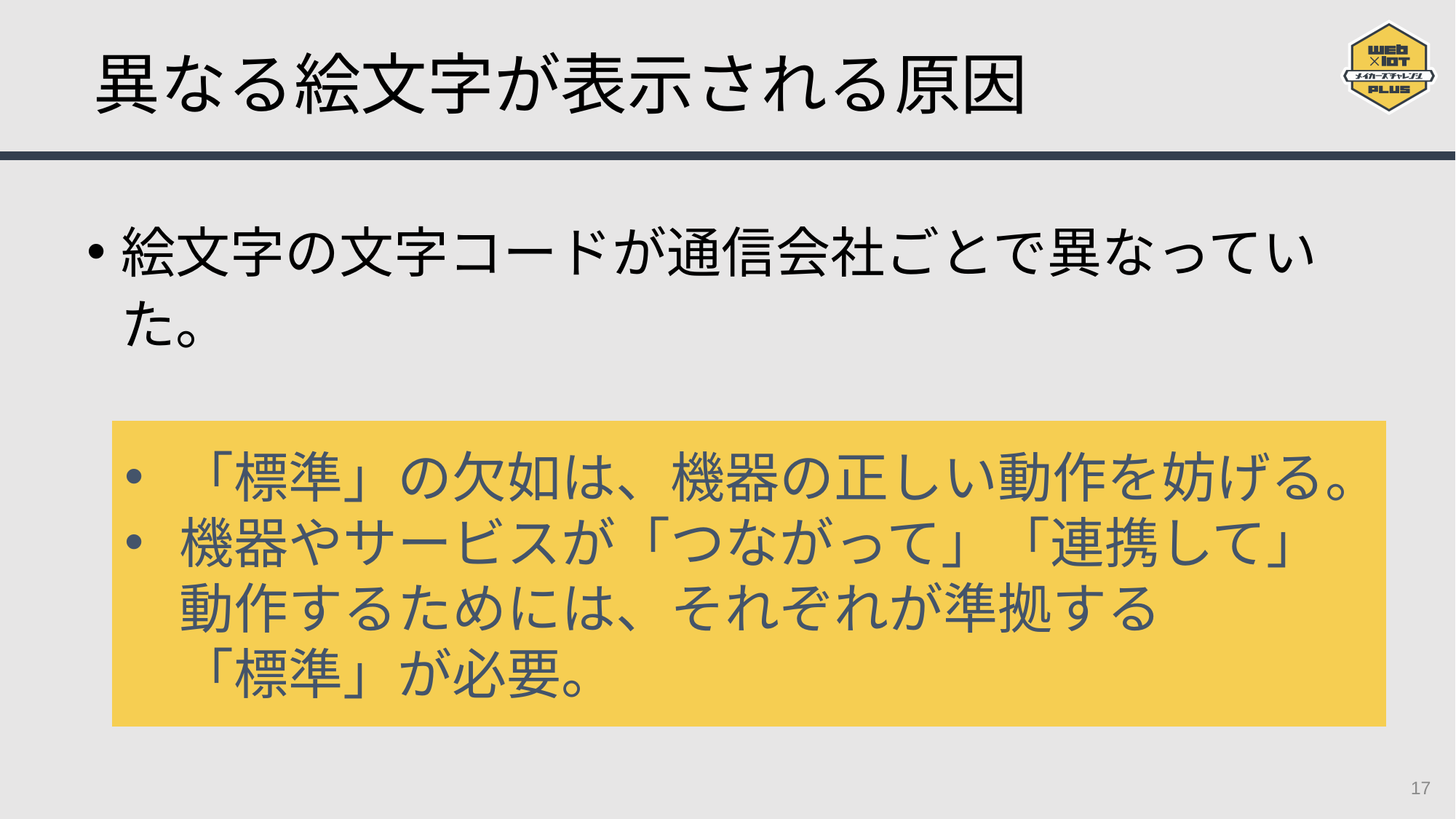

# 異なる絵文字が表示される原因
絵文字の文字コードが通信会社ごとで異なっていた。
「標準」の欠如は、機器の正しい動作を妨げる。
機器やサービスが「つながって」「連携して」動作するためには、それぞれが準拠する
「標準」が必要。
17